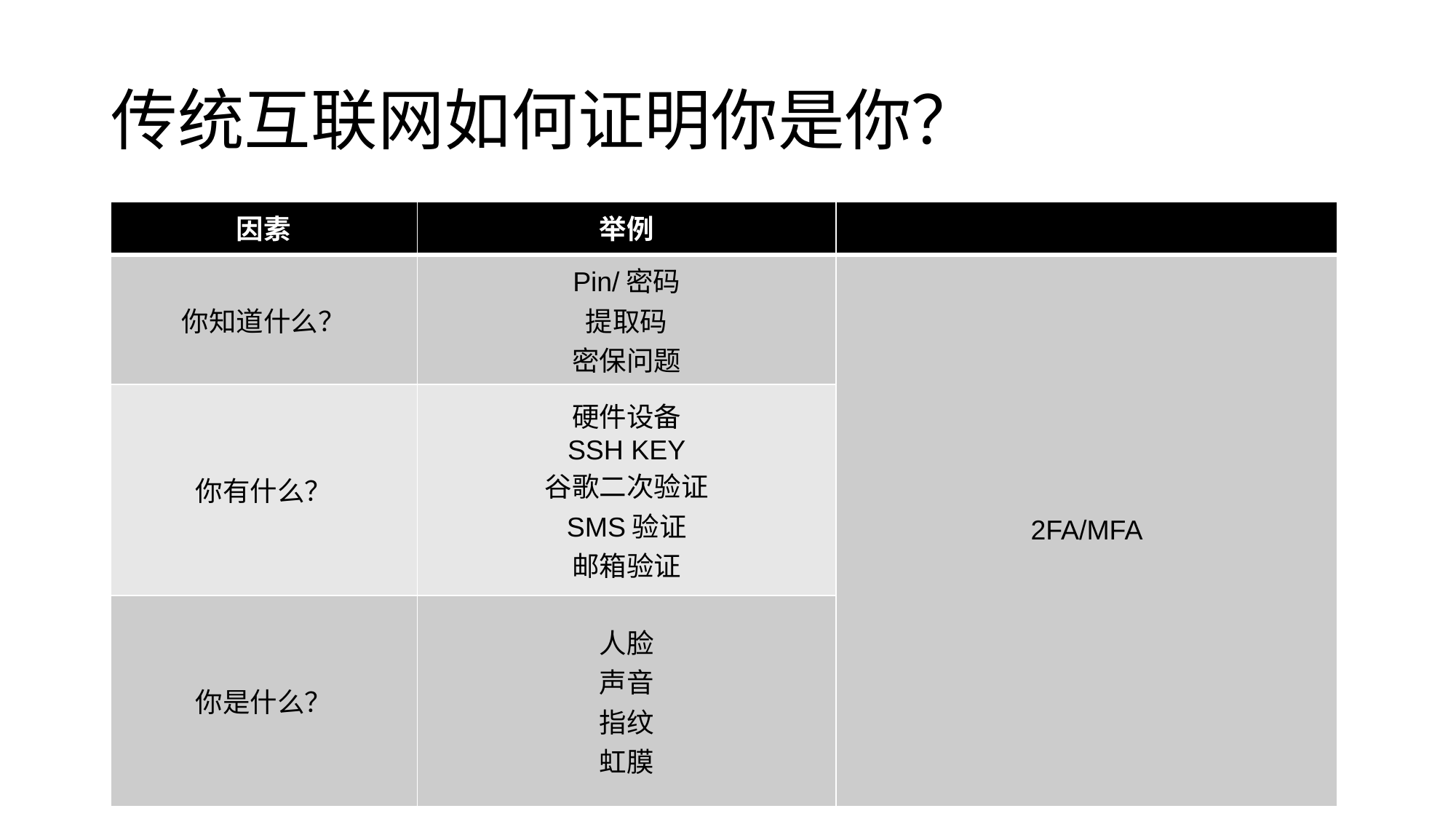

# 传统互联网如何证明你是你？
| 因素 | 举例 |  |
| --- | --- | --- |
| 你知道什么？ | Pin/密码 提取码 密保问题 | 2FA/MFA |
| 你有什么？ | 硬件设备 SSH KEY 谷歌二次验证 SMS验证 邮箱验证 |  |
| 你是什么？ | 人脸 声音 指纹 虹膜 |  |